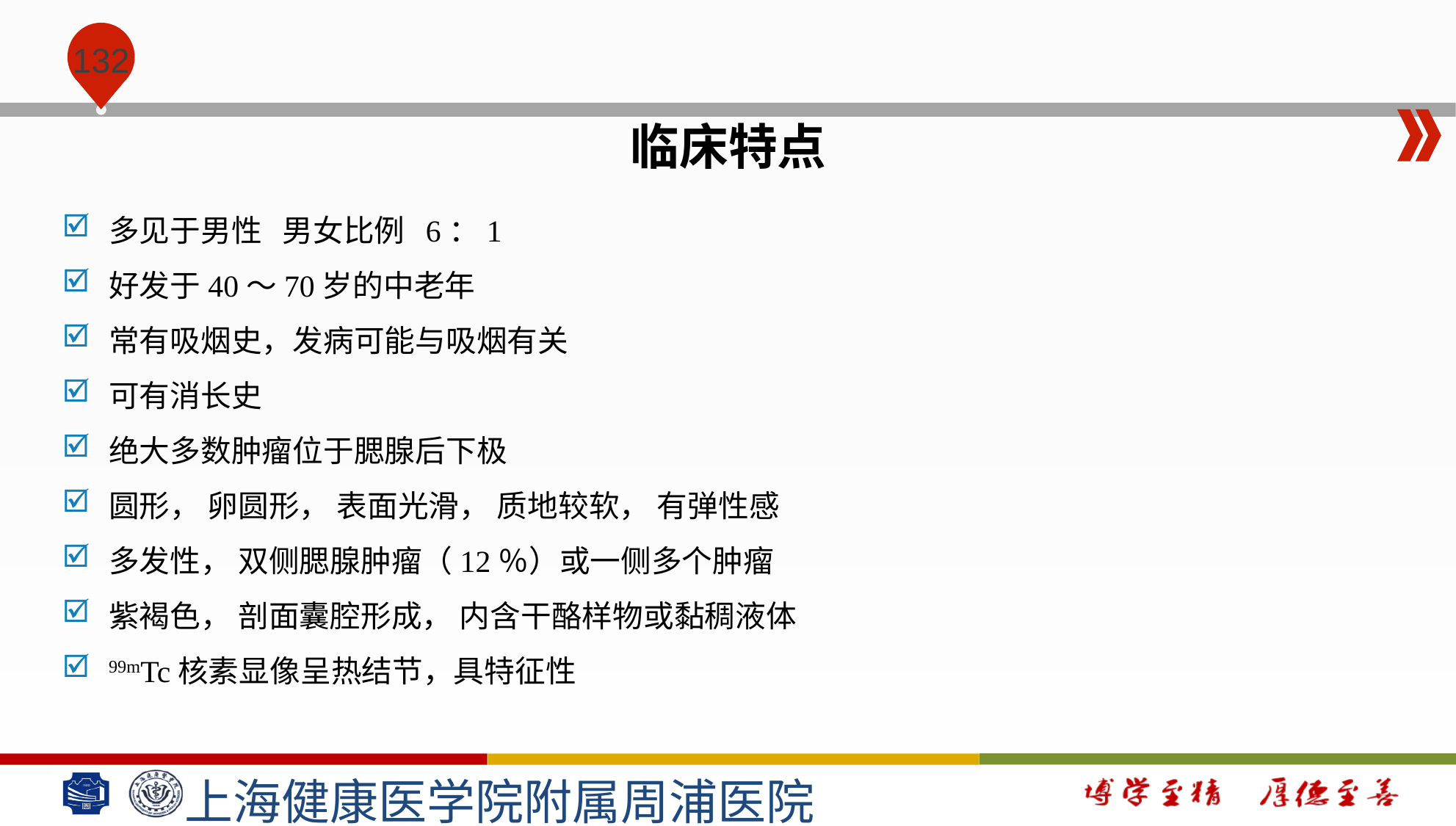

#

临床特点
多见于男性   男女比例  6：1
好发于40～70岁的中老年
常有吸烟史，发病可能与吸烟有关
可有消长史
绝大多数肿瘤位于腮腺后下极
圆形， 卵圆形， 表面光滑， 质地较软， 有弹性感
多发性， 双侧腮腺肿瘤（12％）或一侧多个肿瘤
紫褐色， 剖面囊腔形成， 内含干酪样物或黏稠液体
99mTc核素显像呈热结节，具特征性